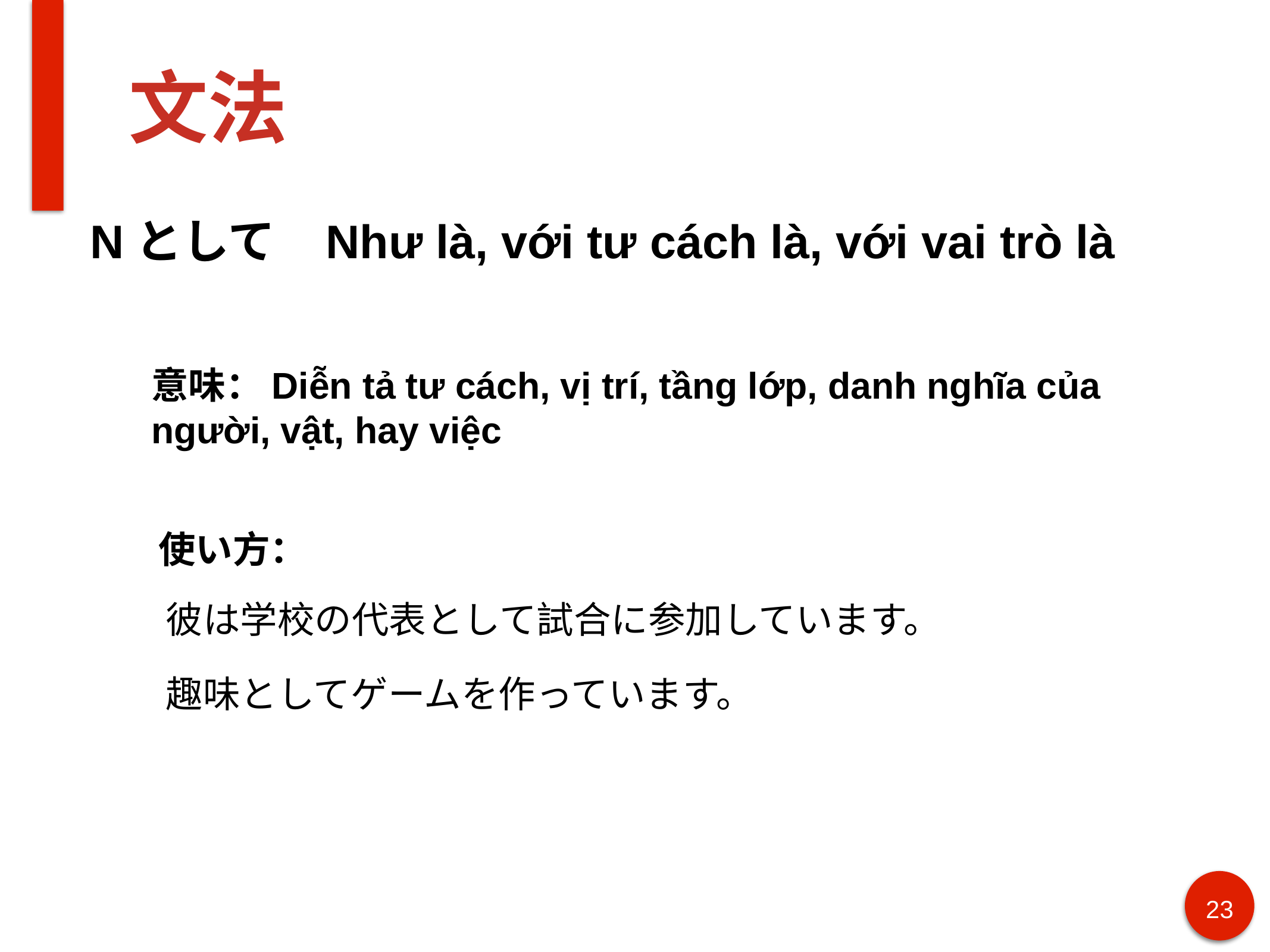

# 文法
Nとして   Như là, với tư cách là, với vai trò là

意味：Diễn tả tư cách, vị trí, tầng lớp, danh nghĩa của người, vật, hay việc
使い方：
彼は学校の代表として試合に参加しています。
趣味としてゲームを作っています。
23